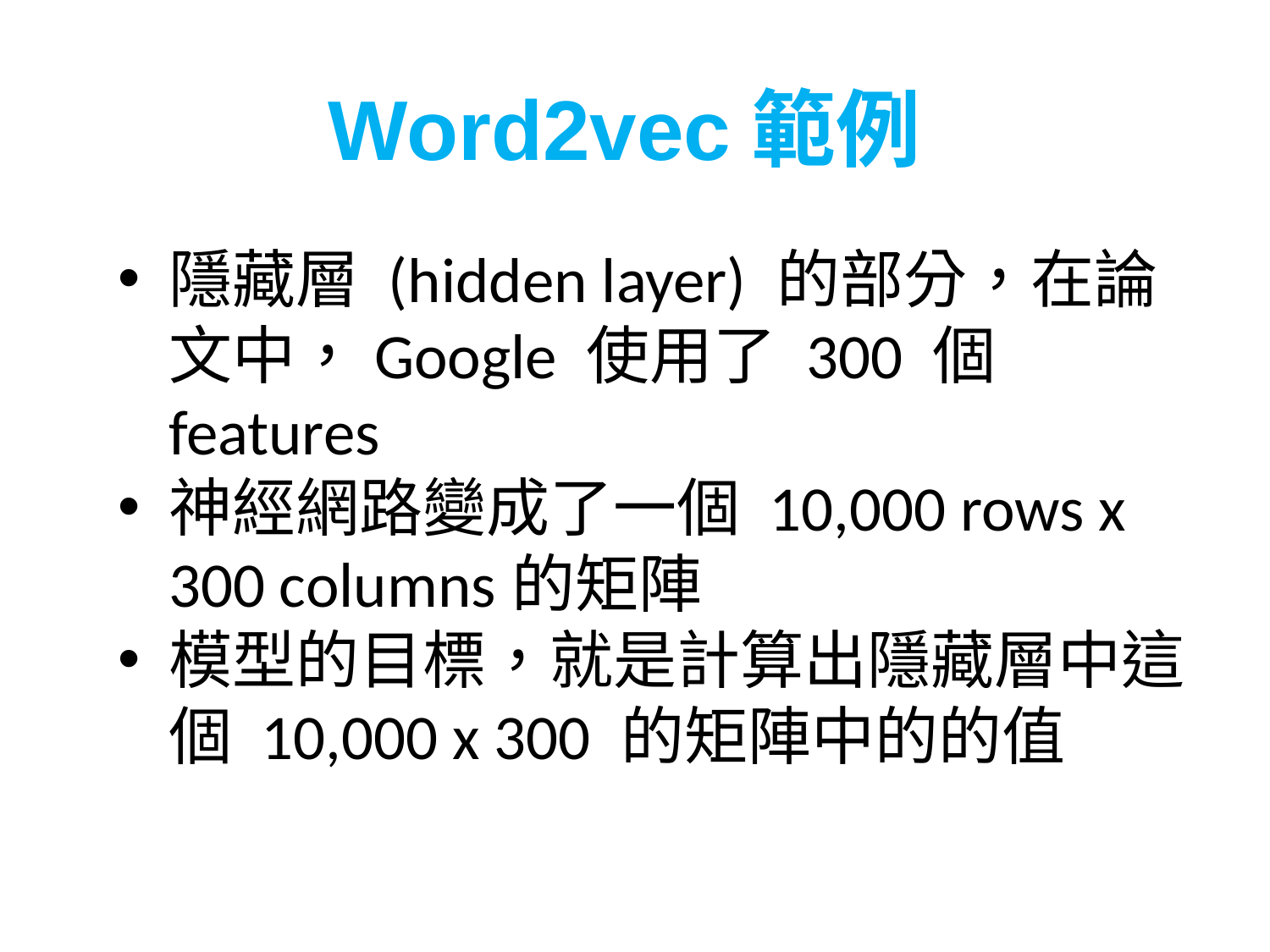

Word2vec範例
隱藏層 (hidden layer) 的部分，在論文中，Google 使用了 300 個 features
神經網路變成了一個 10,000 rows x 300 columns的矩陣
模型的目標，就是計算出隱藏層中這個 10,000 x 300 的矩陣中的的值